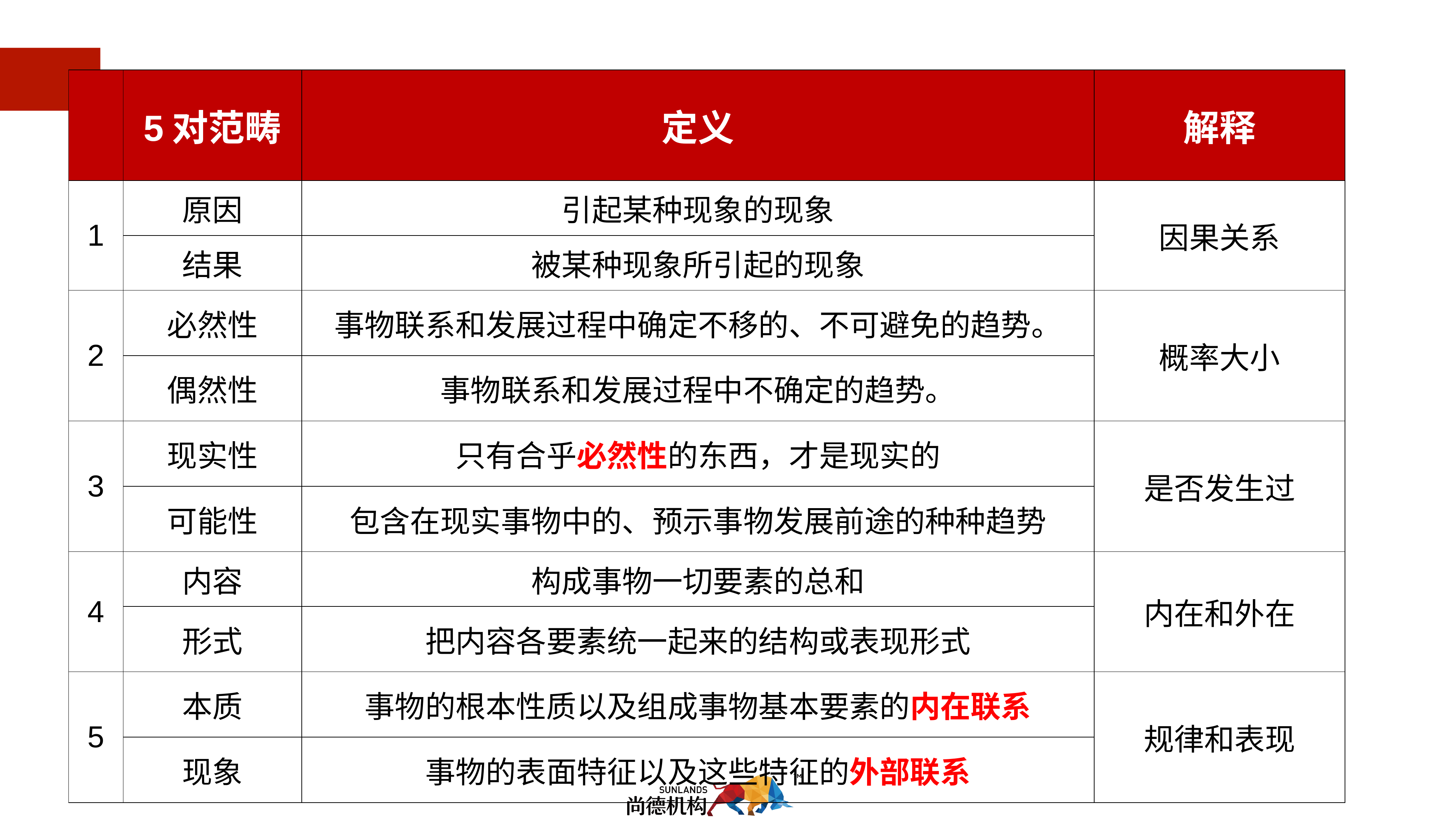

|  | 5对范畴 | 定义 | 解释 |
| --- | --- | --- | --- |
| 1 | 原因 | 引起某种现象的现象 | 因果关系 |
|  | 结果 | 被某种现象所引起的现象 |  |
| 2 | 必然性 | 事物联系和发展过程中确定不移的、不可避免的趋势。 | 概率大小 |
|  | 偶然性 | 事物联系和发展过程中不确定的趋势。 |  |
| 3 | 现实性 | 只有合乎必然性的东西，才是现实的 | 是否发生过 |
|  | 可能性 | 包含在现实事物中的、预示事物发展前途的种种趋势 |  |
| 4 | 内容 | 构成事物一切要素的总和 | 内在和外在 |
|  | 形式 | 把内容各要素统一起来的结构或表现形式 |  |
| 5 | 本质 | 事物的根本性质以及组成事物基本要素的内在联系 | 规律和表现 |
|  | 现象 | 事物的表面特征以及这些特征的外部联系 |  |
175